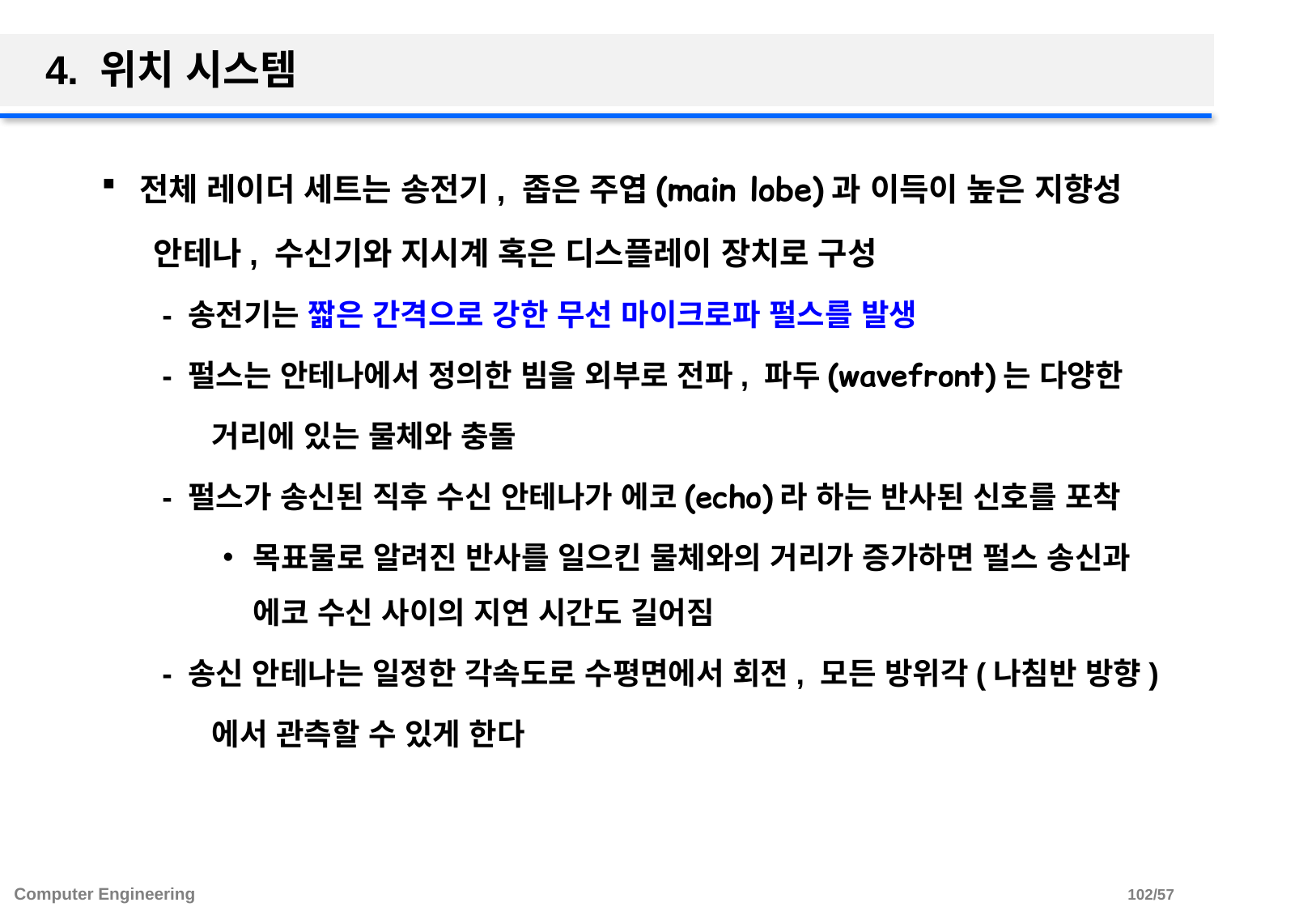

# 4. 위치 시스템
전체 레이더 세트는 송전기, 좁은 주엽(main lobe)과 이득이 높은 지향성
     안테나, 수신기와 지시계 혹은 디스플레이 장치로 구성
- 송전기는 짧은 간격으로 강한 무선 마이크로파 펄스를 발생
- 펄스는 안테나에서 정의한 빔을 외부로 전파, 파두(wavefront)는 다양한
     거리에 있는 물체와 충돌
- 펄스가 송신된 직후 수신 안테나가 에코(echo)라 하는 반사된 신호를 포착
목표물로 알려진 반사를 일으킨 물체와의 거리가 증가하면 펄스 송신과 에코 수신 사이의 지연 시간도 길어짐
- 송신 안테나는 일정한 각속도로 수평면에서 회전, 모든 방위각(나침반 방향)
     에서 관측할 수 있게 한다